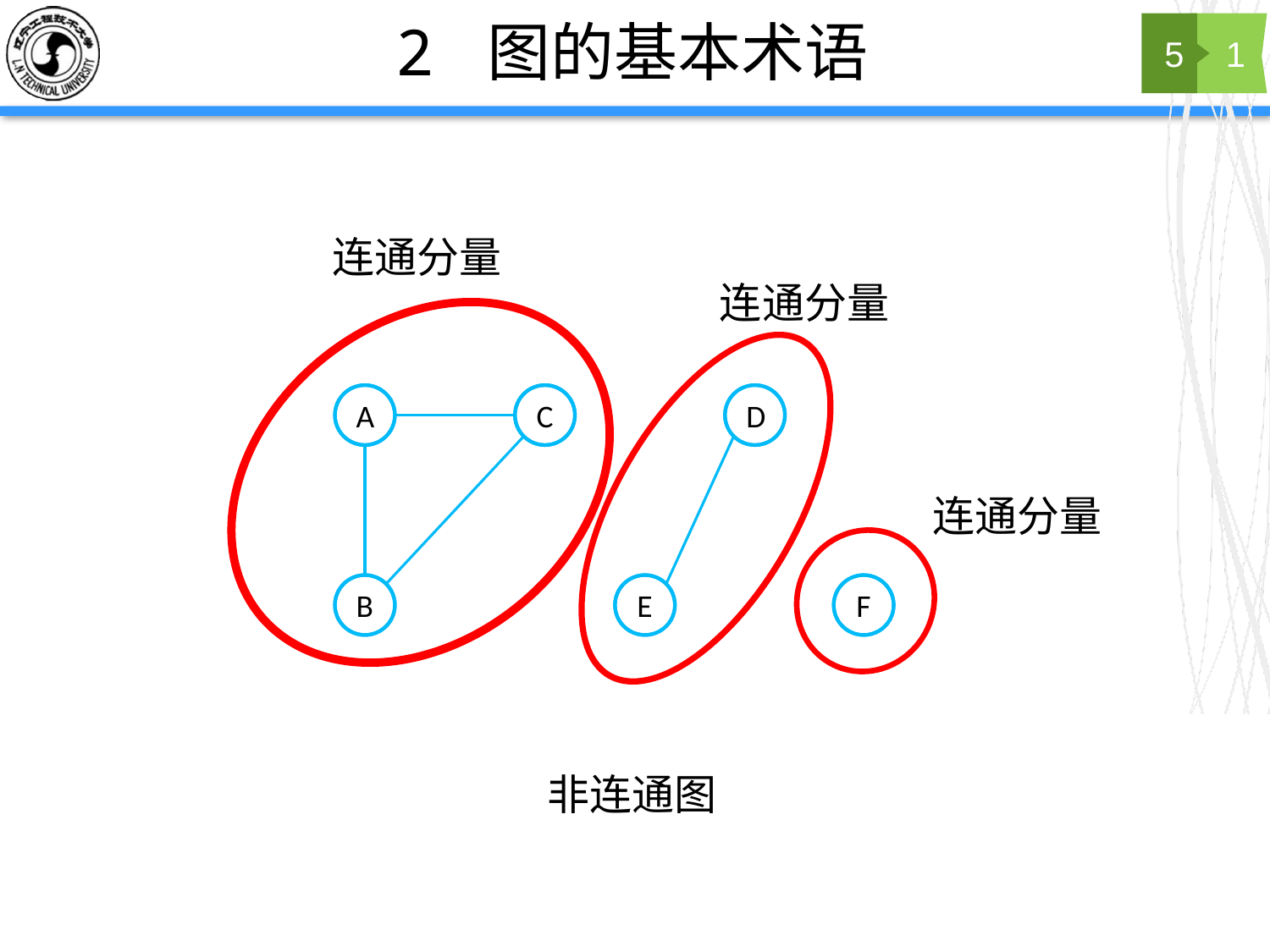

# 2 图的基本术语
5
1
连通分量

连通分量

A
C
D
B
E
F
非连通图
连通分量